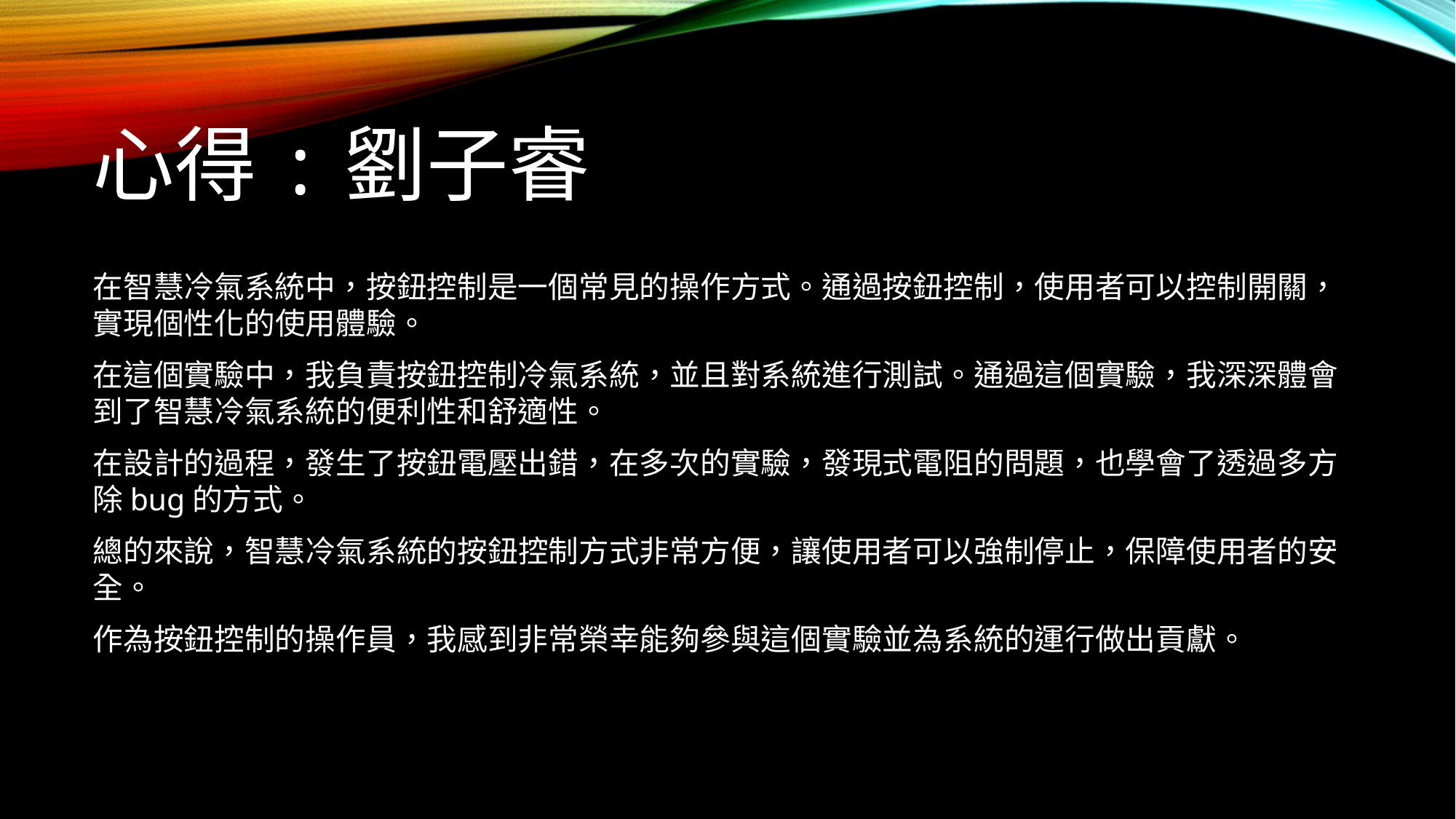

# 心得:劉子睿
在智慧冷氣系統中，按鈕控制是一個常見的操作方式。通過按鈕控制，使用者可以控制開關，實現個性化的使用體驗。
在這個實驗中，我負責按鈕控制冷氣系統，並且對系統進行測試。通過這個實驗，我深深體會到了智慧冷氣系統的便利性和舒適性。
在設計的過程，發生了按鈕電壓出錯，在多次的實驗，發現式電阻的問題，也學會了透過多方除bug的方式。
總的來說，智慧冷氣系統的按鈕控制方式非常方便，讓使用者可以強制停止，保障使用者的安全。
作為按鈕控制的操作員，我感到非常榮幸能夠參與這個實驗並為系統的運行做出貢獻。